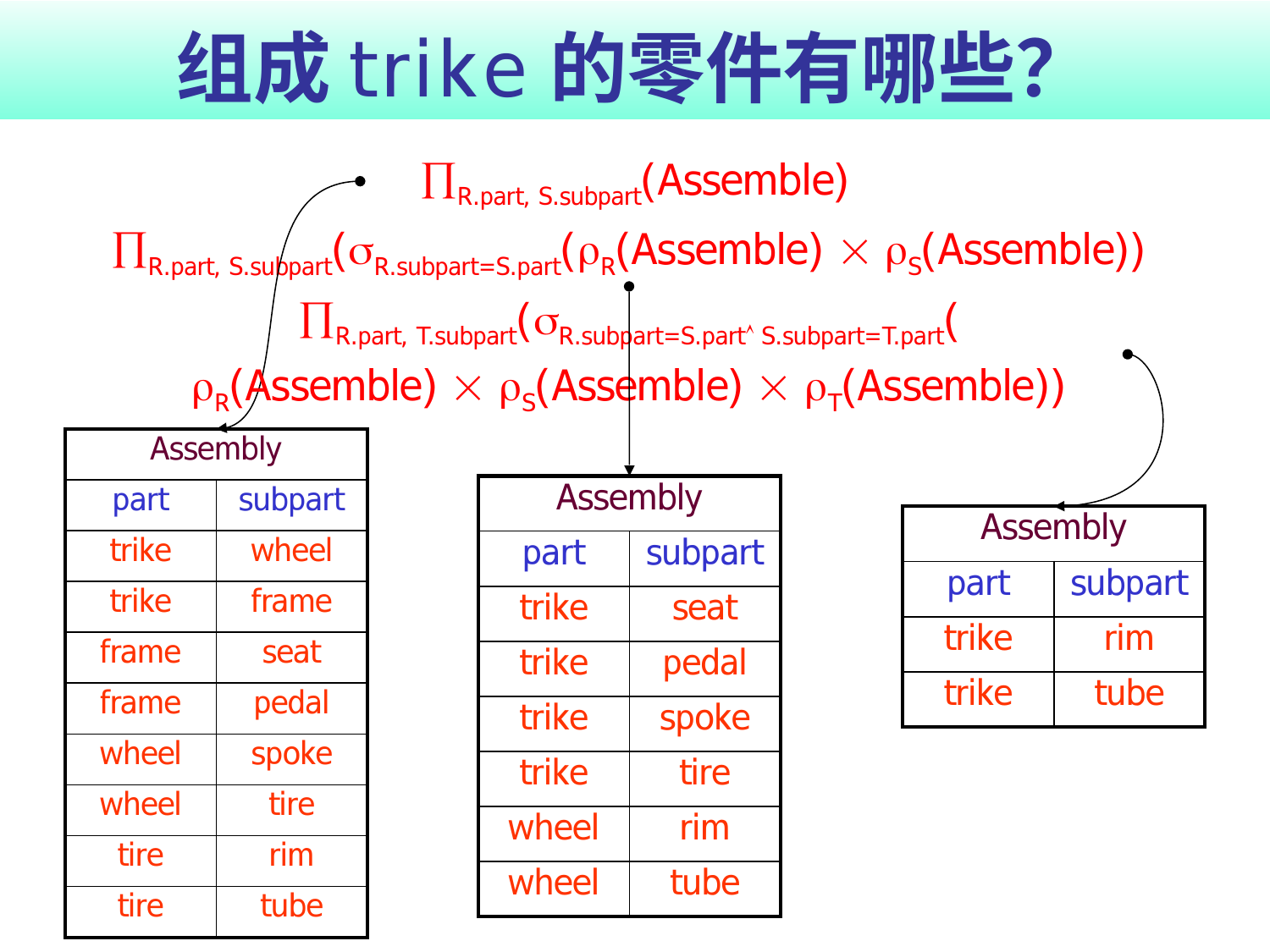

# 组成trike的零件有哪些？
∏R.part, S.subpart(Assemble)
∏R.part, S.subpart(σR.subpart=S.part(ρR(Assemble) × ρS(Assemble))
∏R.part, T.subpart(σR.subpart=S.part∧ S.subpart=T.part(
ρR(Assemble) × ρS(Assemble) × ρT(Assemble))
| Assembly |  |
| --- | --- |
| part | subpart |
| trike | wheel |
| trike | frame |
| frame | seat |
| frame | pedal |
| wheel | spoke |
| wheel | tire |
| tire | rim |
| tire | tube |
| Assembly |  |
| --- | --- |
| part | subpart |
| trike | seat |
| trike | pedal |
| trike | spoke |
| trike | tire |
| wheel | rim |
| wheel | tube |
| Assembly |  |
| --- | --- |
| part | subpart |
| trike | rim |
| trike | tube |